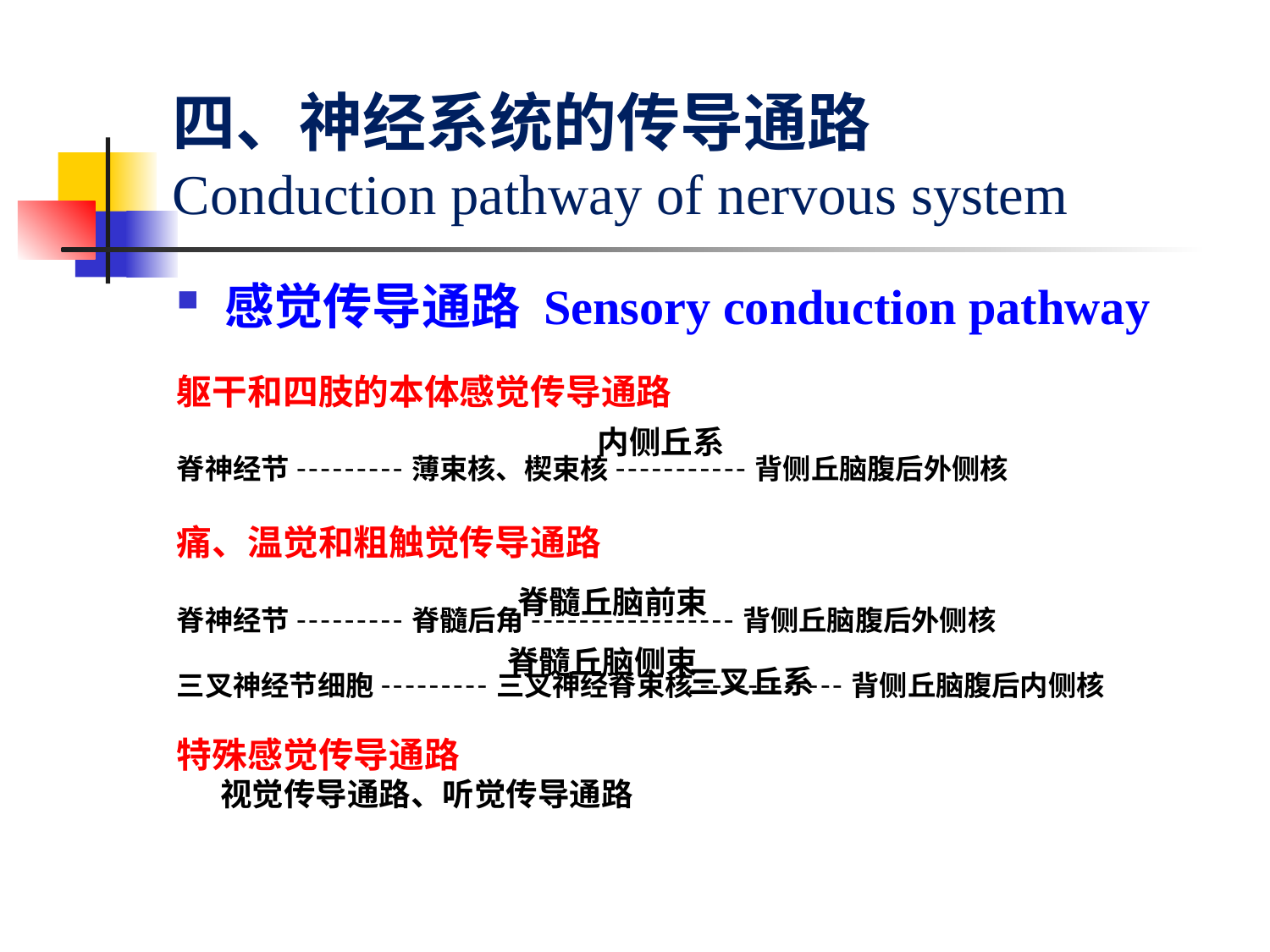

# 四、神经系统的传导通路 Conduction pathway of nervous system
感觉传导通路 Sensory conduction pathway

躯干和四肢的本体感觉传导通路

脊神经节---------薄束核、楔束核-----------背侧丘脑腹后外侧核

痛、温觉和粗触觉传导通路

脊神经节---------脊髓后角-----------------背侧丘脑腹后外侧核

三叉神经节细胞---------三叉神经脊束核------------背侧丘脑腹后内侧核

特殊感觉传导通路
     视觉传导通路、听觉传导通路

内侧丘系
脊髓丘脑前束
脊髓丘脑侧束
三叉丘系